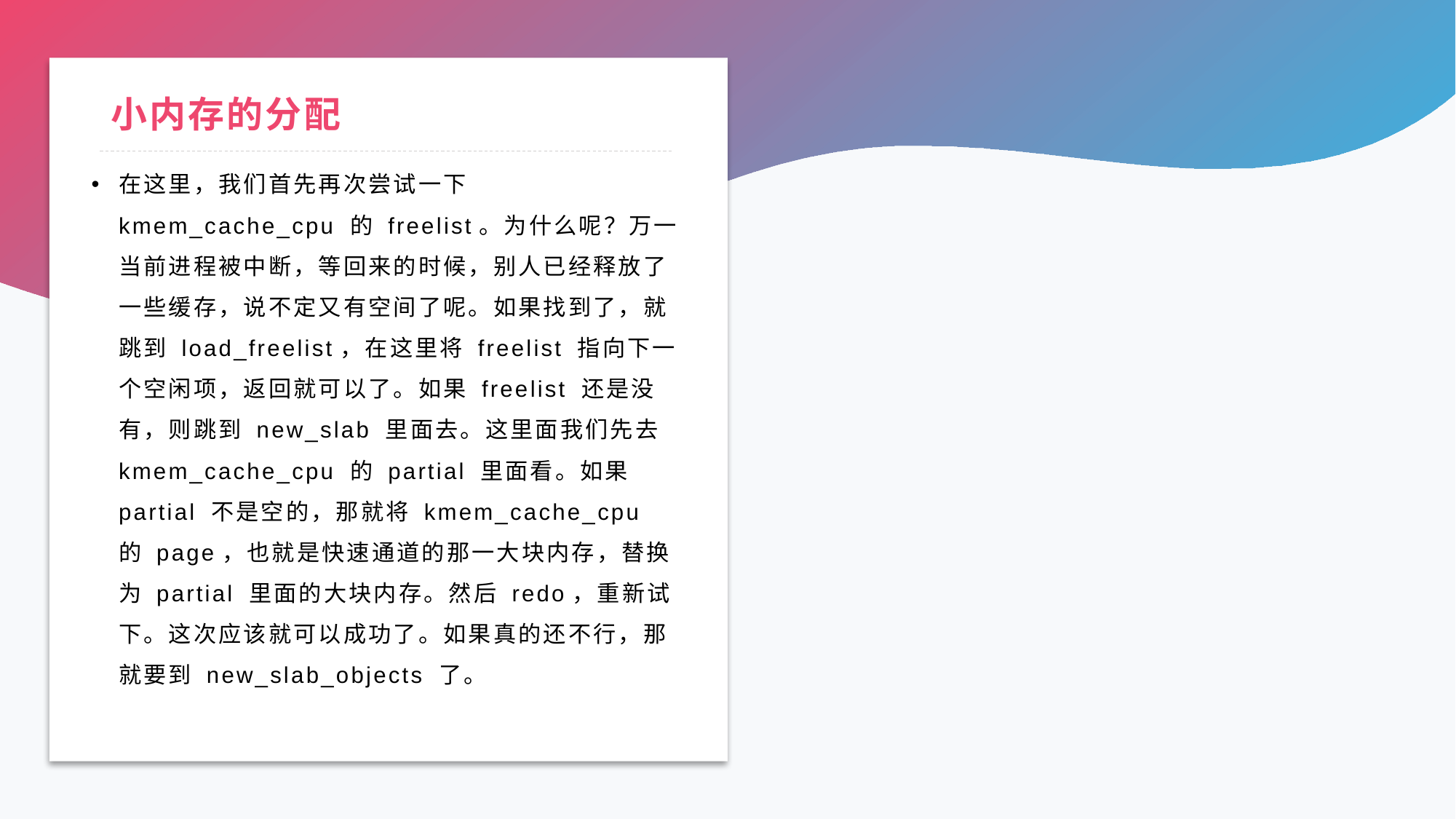

# 小内存的分配
在这里，我们首先再次尝试一下 kmem_cache_cpu 的 freelist。为什么呢？万一当前进程被中断，等回来的时候，别人已经释放了一些缓存，说不定又有空间了呢。如果找到了，就跳到 load_freelist，在这里将 freelist 指向下一个空闲项，返回就可以了。如果 freelist 还是没有，则跳到 new_slab 里面去。这里面我们先去 kmem_cache_cpu 的 partial 里面看。如果 partial 不是空的，那就将 kmem_cache_cpu 的 page，也就是快速通道的那一大块内存，替换为 partial 里面的大块内存。然后 redo，重新试下。这次应该就可以成功了。如果真的还不行，那就要到 new_slab_objects 了。